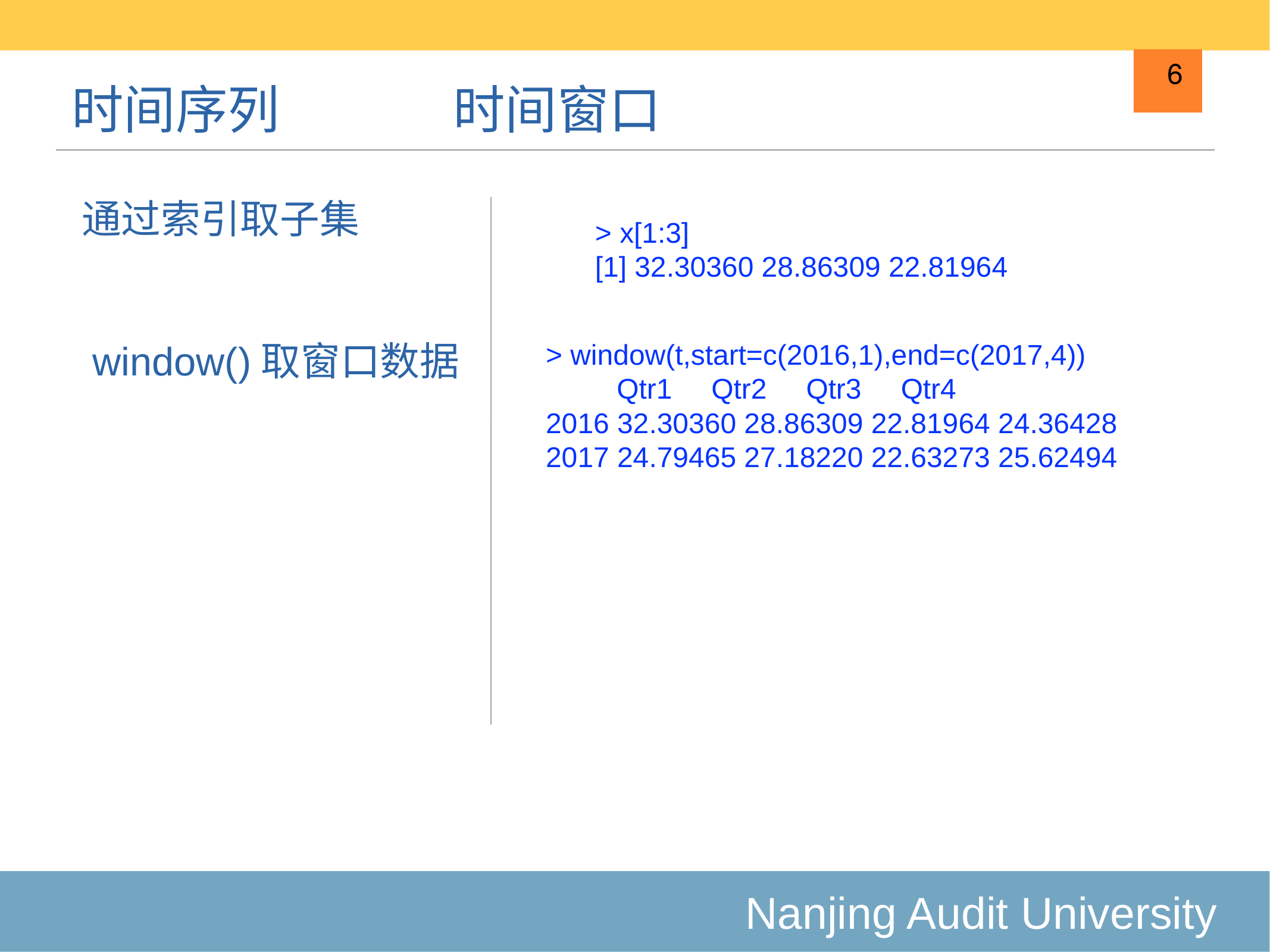

# 时间序列
时间窗口
6
通过索引取子集
> x[1:3]
[1] 32.30360 28.86309 22.81964
> window(t,start=c(2016,1),end=c(2017,4))
         Qtr1     Qtr2     Qtr3     Qtr4
2016 32.30360 28.86309 22.81964 24.36428
2017 24.79465 27.18220 22.63273 25.62494
window()取窗口数据